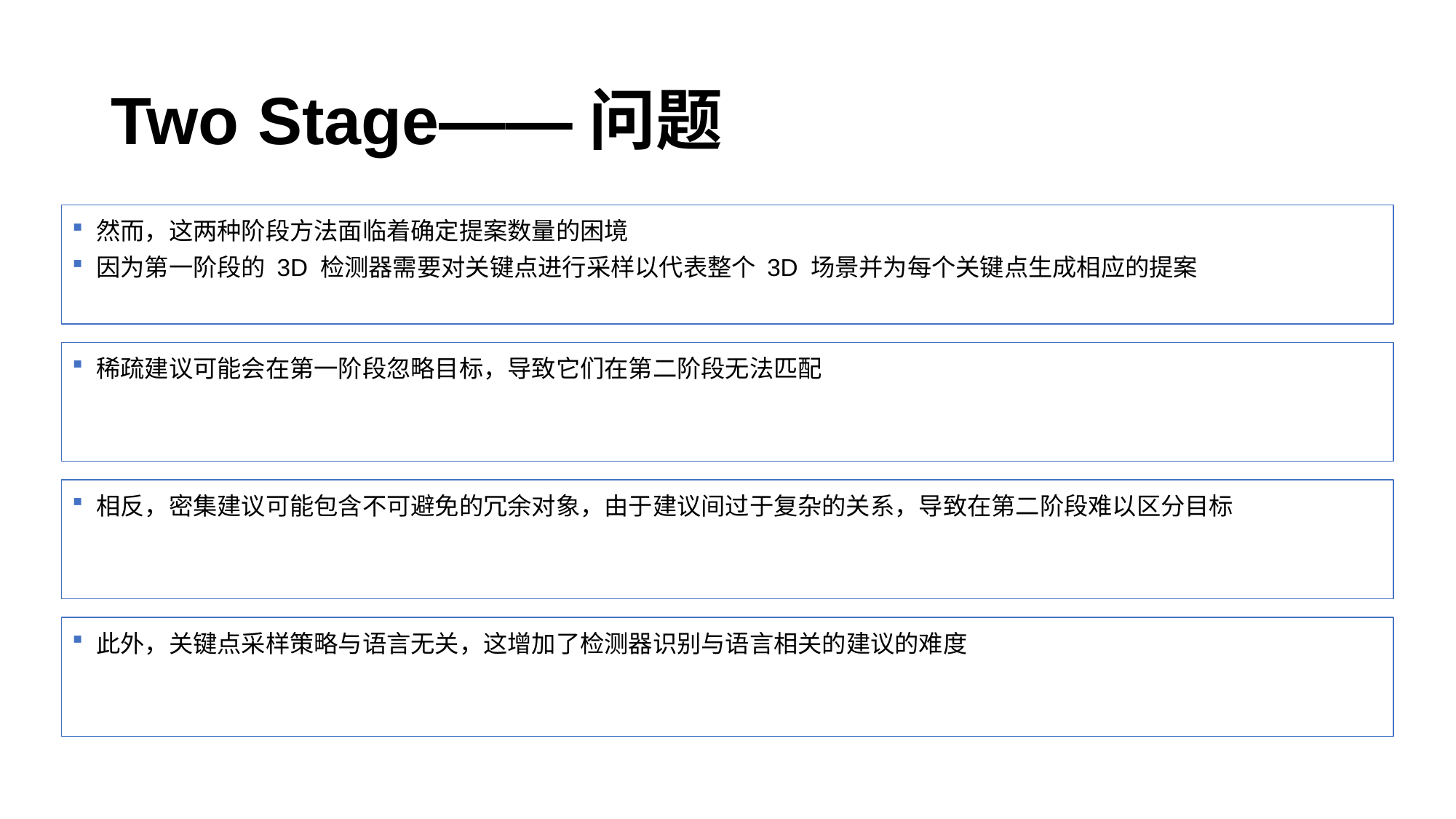

# Two Stage——问题
然而，这两种阶段方法面临着确定提案数量的困境
因为第一阶段的 3D 检测器需要对关键点进行采样以代表整个 3D 场景并为每个关键点生成相应的提案
稀疏建议可能会在第一阶段忽略目标，导致它们在第二阶段无法匹配
相反，密集建议可能包含不可避免的冗余对象，由于建议间过于复杂的关系，导致在第二阶段难以区分目标
此外，关键点采样策略与语言无关，这增加了检测器识别与语言相关的建议的难度